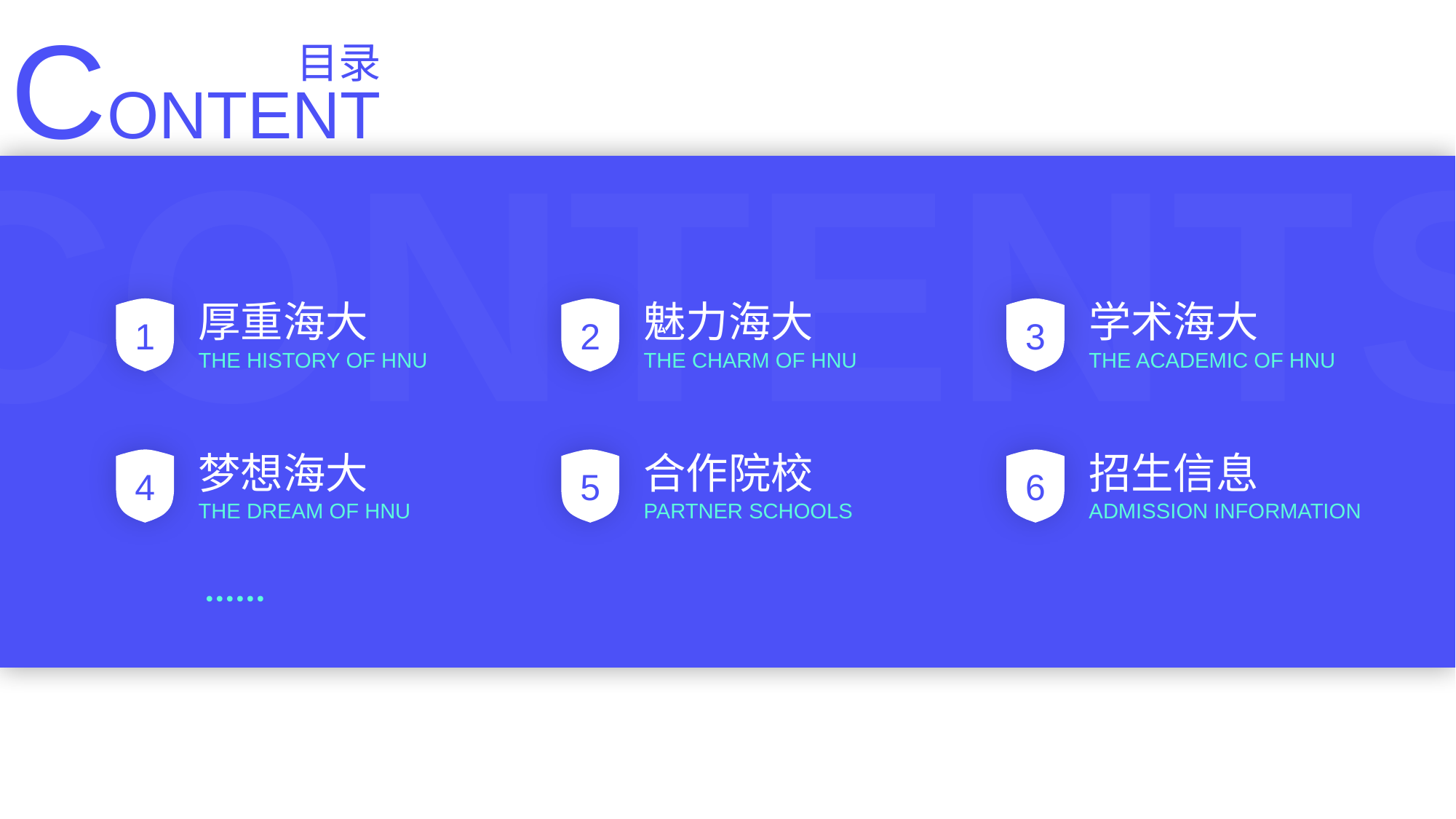

CONTENTS
目录
CONTENTS

厚重海大
THE HISTORY OF HNU
1
魅力海大
THE CHARM OF HNU
2
学术海大
THE ACADEMIC OF HNU
3
梦想海大
THE DREAM OF HNU
4
合作院校
PARTNER SCHOOLS
5
招生信息
ADMISSION INFORMATION
6

HAINAN UNIVERSITY